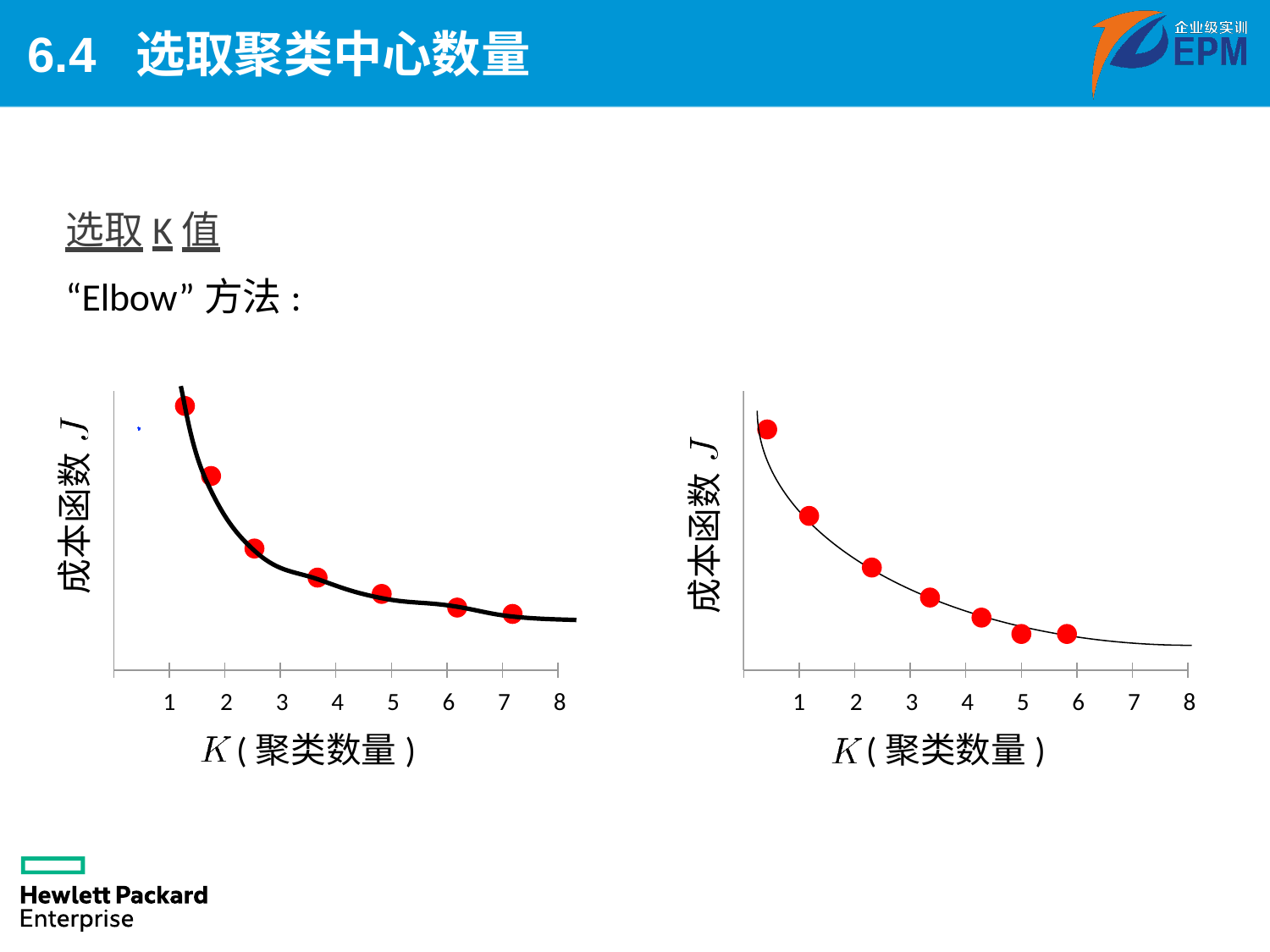

# 6.4  选取聚类中心数量

选取K值
“Elbow”方法:

成本函数

成本函数

1	2	3	4	5	6	7	8
(聚类数量)
1	2	3	4	5	6	7	8
(聚类数量)